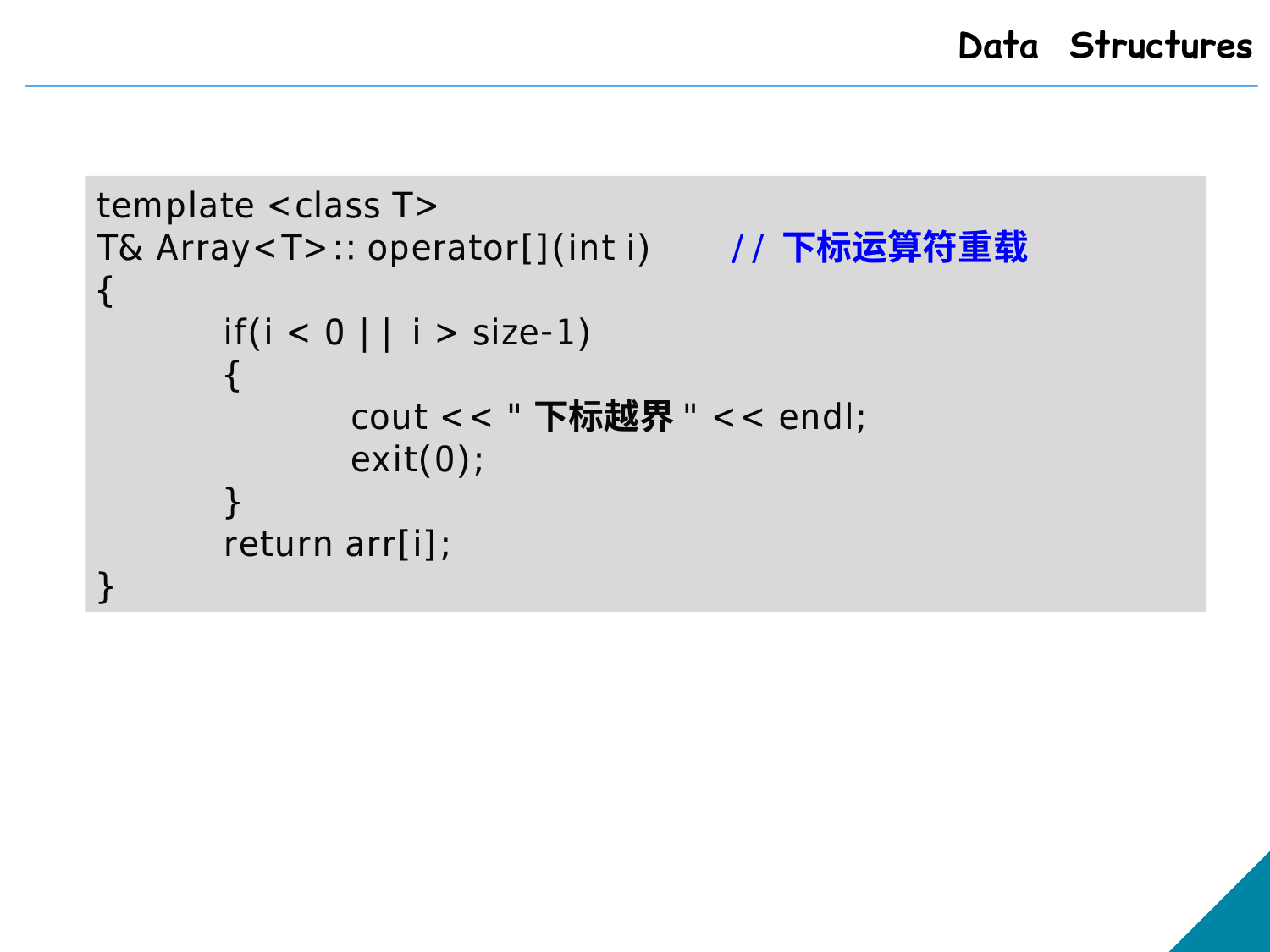

template <class T>
T& Array<T>:: operator[](int i)     	//下标运算符重载
{
	if(i < 0 || i > size-1)
	{
		cout << "下标越界" << endl;
		exit(0);
	}
	return arr[i];
}